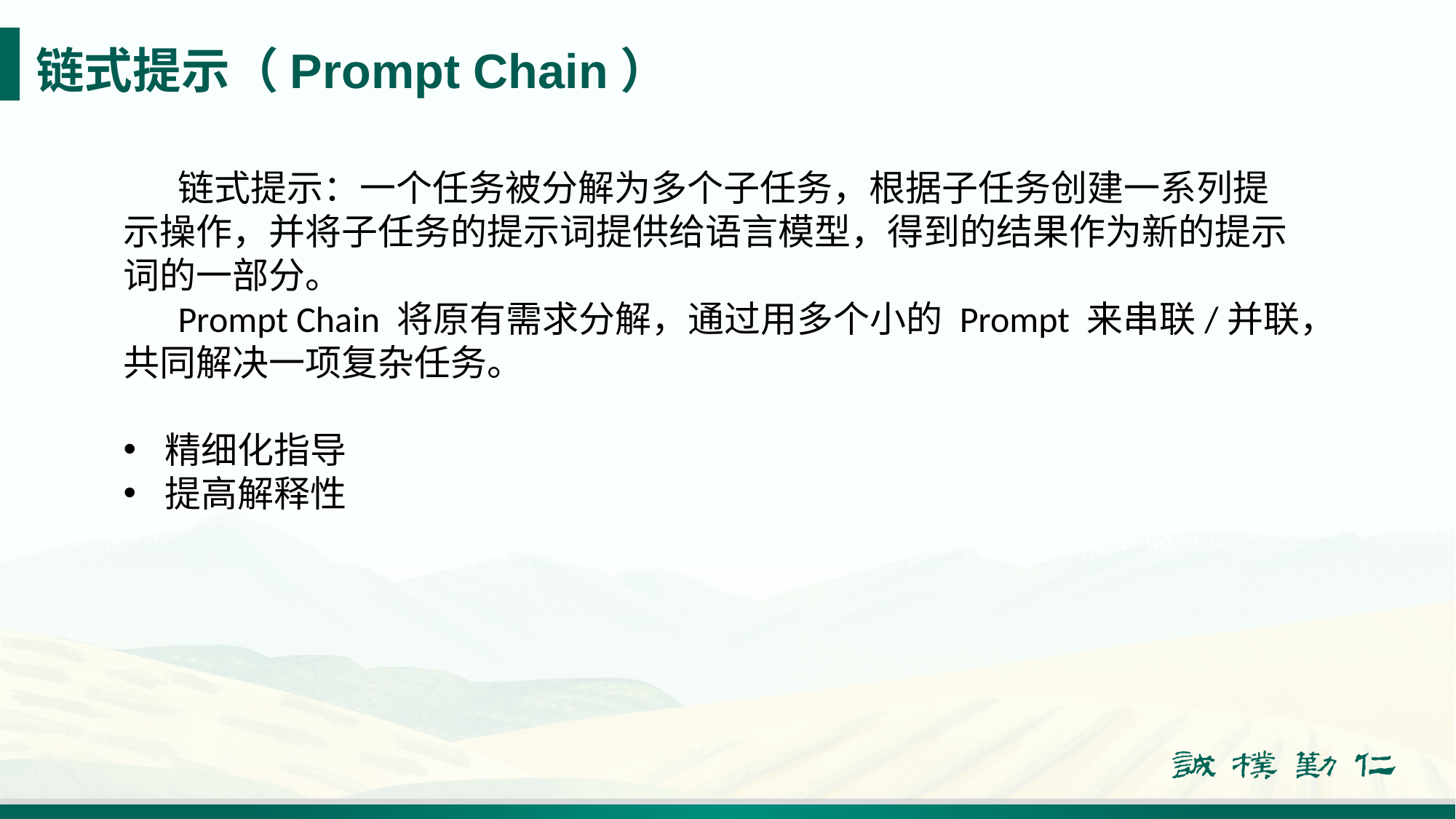

链式提示（Prompt Chain）
链式提示：一个任务被分解为多个子任务，根据子任务创建一系列提示操作，并将子任务的提示词提供给语言模型，得到的结果作为新的提示词的一部分。
Prompt Chain 将原有需求分解，通过用多个小的 Prompt 来串联/并联，共同解决一项复杂任务。

精细化指导
提高解释性